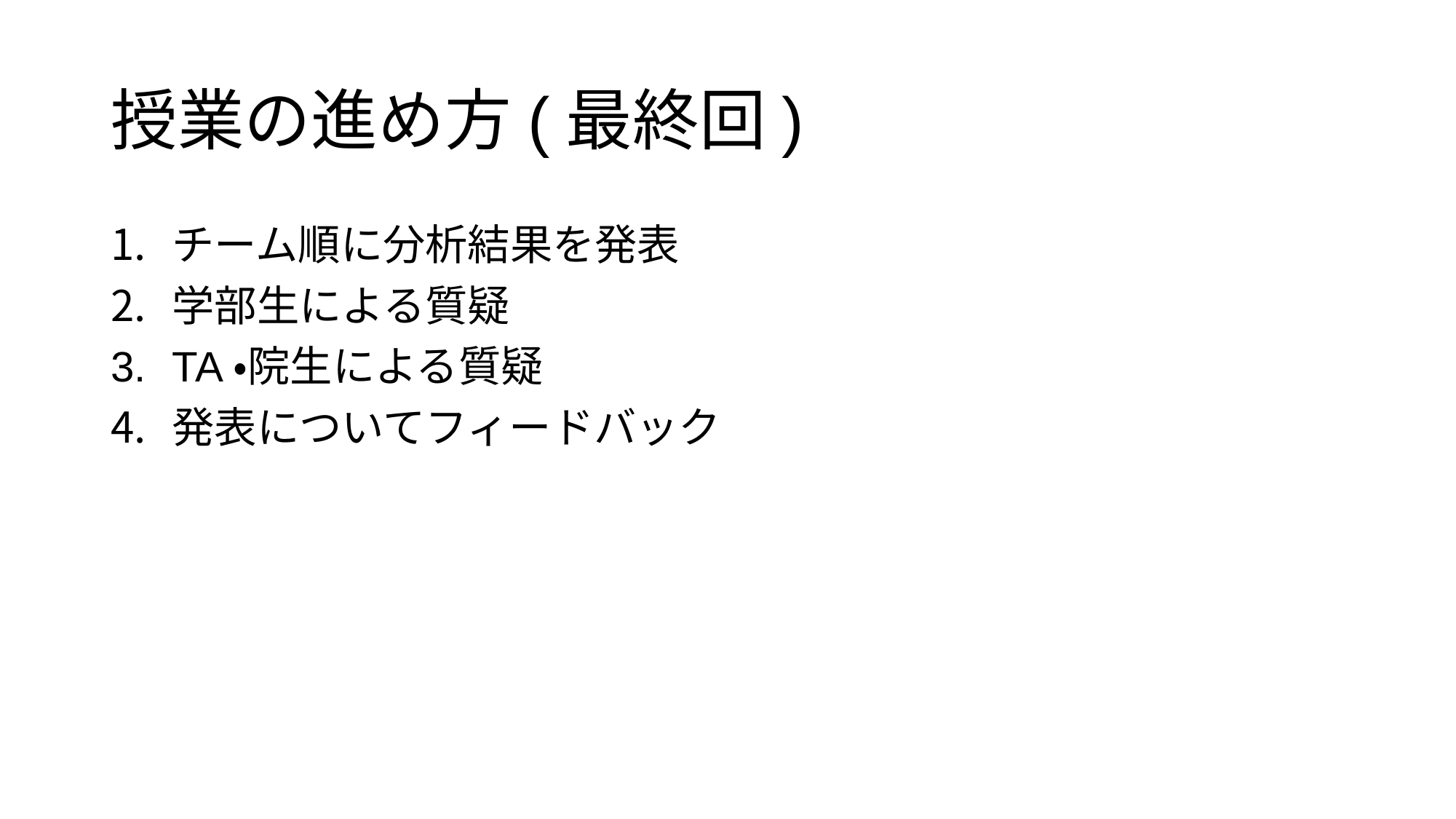

# 授業の進め方(最終回)
チーム順に分析結果を発表
学部生による質疑
TA・院生による質疑
発表についてフィードバック